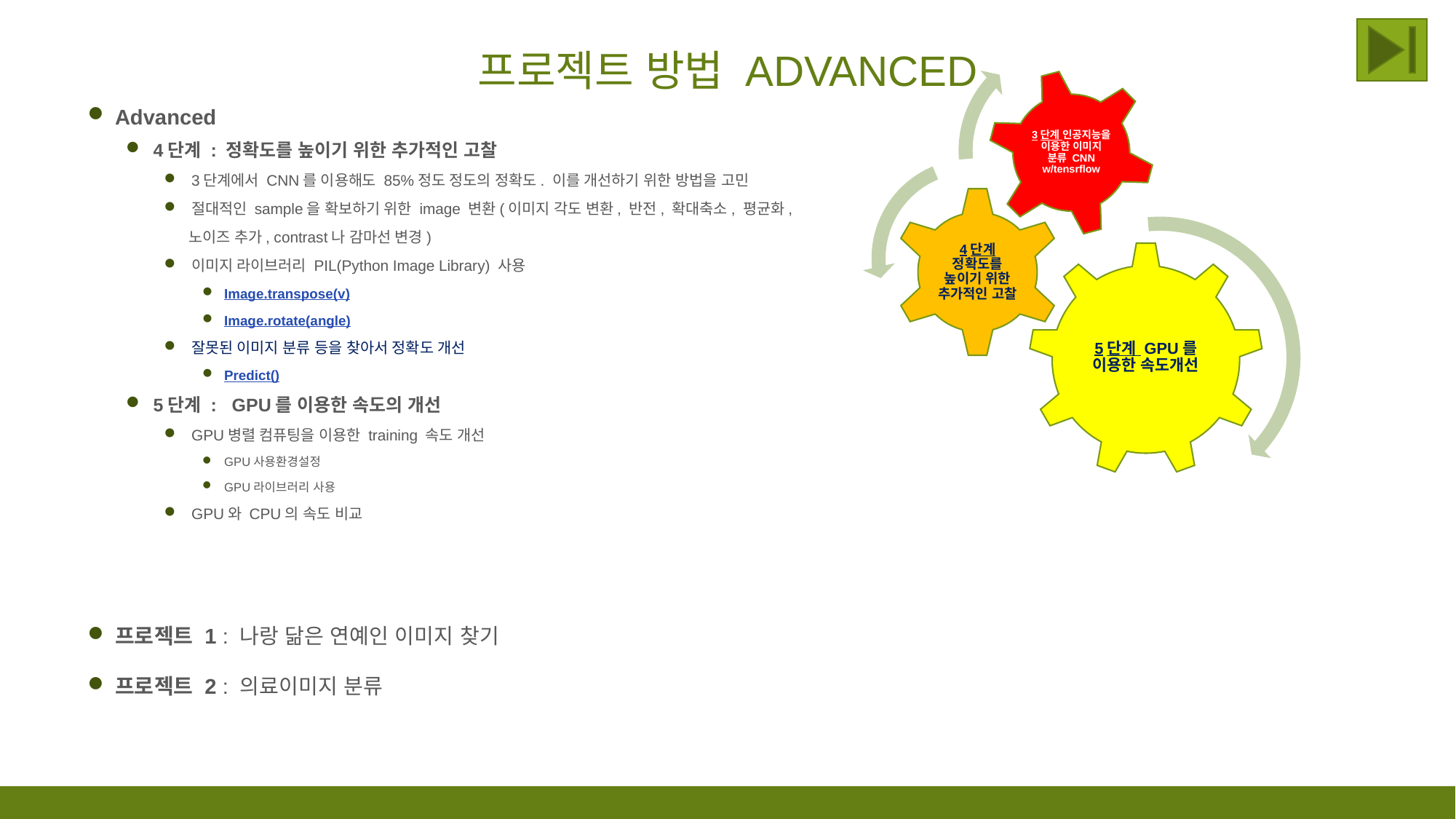

# 프로젝트 방법 advanced

5단계 GPU를 이용한 속도개선
4단계 정확도를 높이기 위한 추가적인 고찰
3단계 인공지능을 이용한 이미지 분류 CNN w/tensrflow
Advanced
4단계 : 정확도를 높이기 위한 추가적인 고찰
3단계에서 CNN를 이용해도 85%정도 정도의 정확도. 이를 개선하기 위한 방법을 고민
절대적인 sample을 확보하기 위한 image 변환(이미지 각도 변환, 반전, 확대축소, 평균화,
     노이즈 추가, contrast나 감마선 변경)
이미지 라이브러리 PIL(Python Image Library) 사용
Image.transpose(v)
Image.rotate(angle)
잘못된 이미지 분류 등을 찾아서 정확도 개선
Predict()
5단계 :   GPU를 이용한 속도의 개선
GPU병렬 컴퓨팅을 이용한 training 속도 개선
GPU사용환경설정
GPU라이브러리 사용
GPU와 CPU의 속도 비교

프로젝트 1 : 나랑 닮은 연예인 이미지 찾기
프로젝트 2 : 의료이미지 분류